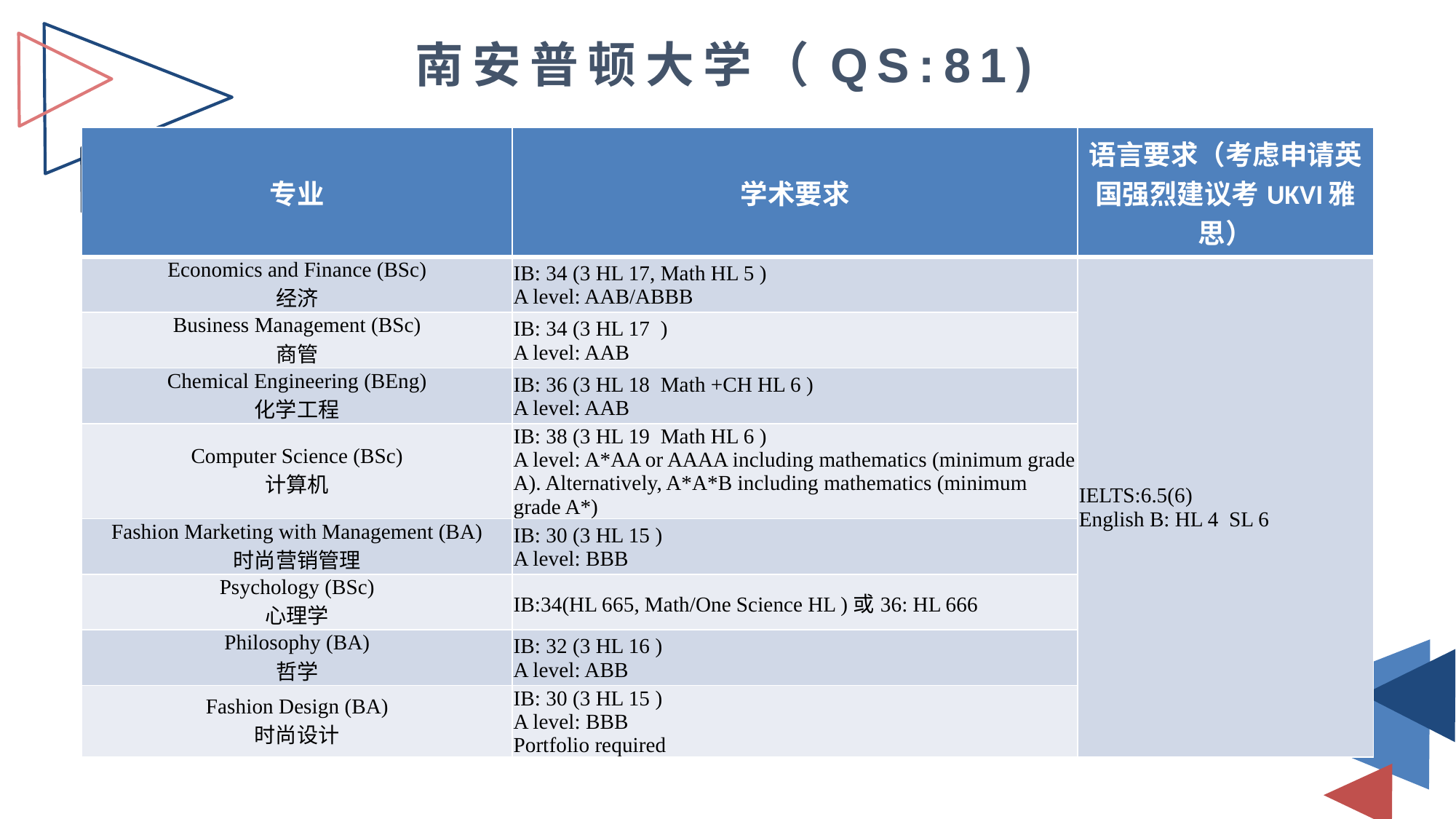

南安普顿大学（QS:81)
| 专业 | 学术要求 | 语言要求（考虑申请英国强烈建议考UKVI雅思） |
| --- | --- | --- |
| Economics and Finance (BSc) 经济 | IB: 34 (3 HL 17, Math HL 5 ) A level: AAB/ABBB | IELTS:6.5(6) English B: HL 4 SL 6 |
| Business Management (BSc) 商管 | IB: 34 (3 HL 17 ) A level: AAB |  |
| Chemical Engineering (BEng) 化学工程 | IB: 36 (3 HL 18 Math +CH HL 6 ) A level: AAB |  |
| Computer Science (BSc) 计算机 | IB: 38 (3 HL 19 Math HL 6 ) A level: A\*AA or AAAA including mathematics (minimum grade A). Alternatively, A\*A\*B including mathematics (minimum grade A\*) |  |
| Fashion Marketing with Management (BA) 时尚营销管理 | IB: 30 (3 HL 15 ) A level: BBB |  |
| Psychology (BSc) 心理学 | IB:34(HL 665, Math/One Science HL )或36: HL 666 |  |
| Philosophy (BA) 哲学 | IB: 32 (3 HL 16 ) A level: ABB |  |
| Fashion Design (BA) 时尚设计 | IB: 30 (3 HL 15 ) A level: BBB Portfolio required |  |